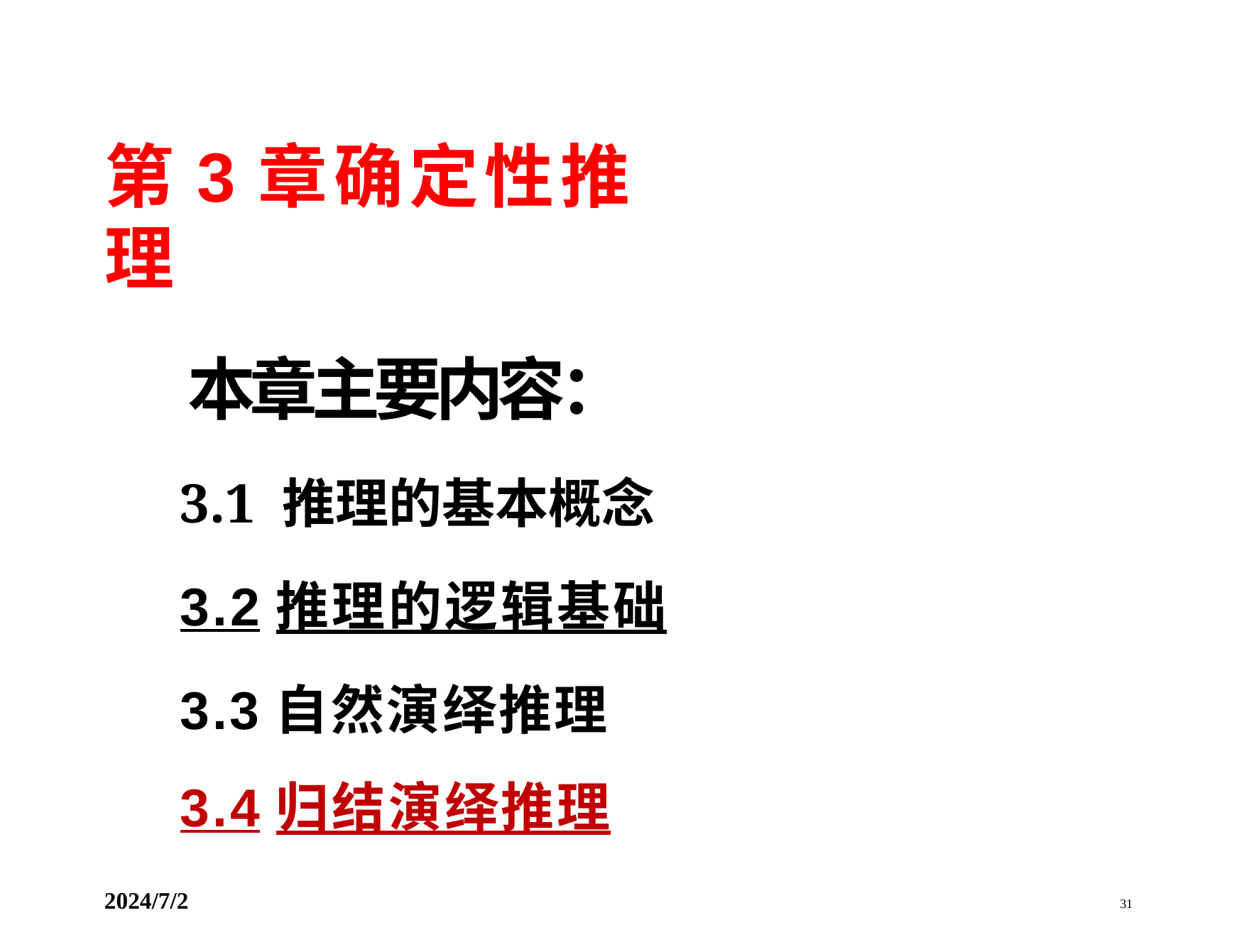

第3章确定性推理

本章主要内容：
3.1 推理的基本概念 3.2推理的逻辑基础 3.3自然演绎推理

3.4归结演绎推理

2024/7/2                                                                                                                                                                31